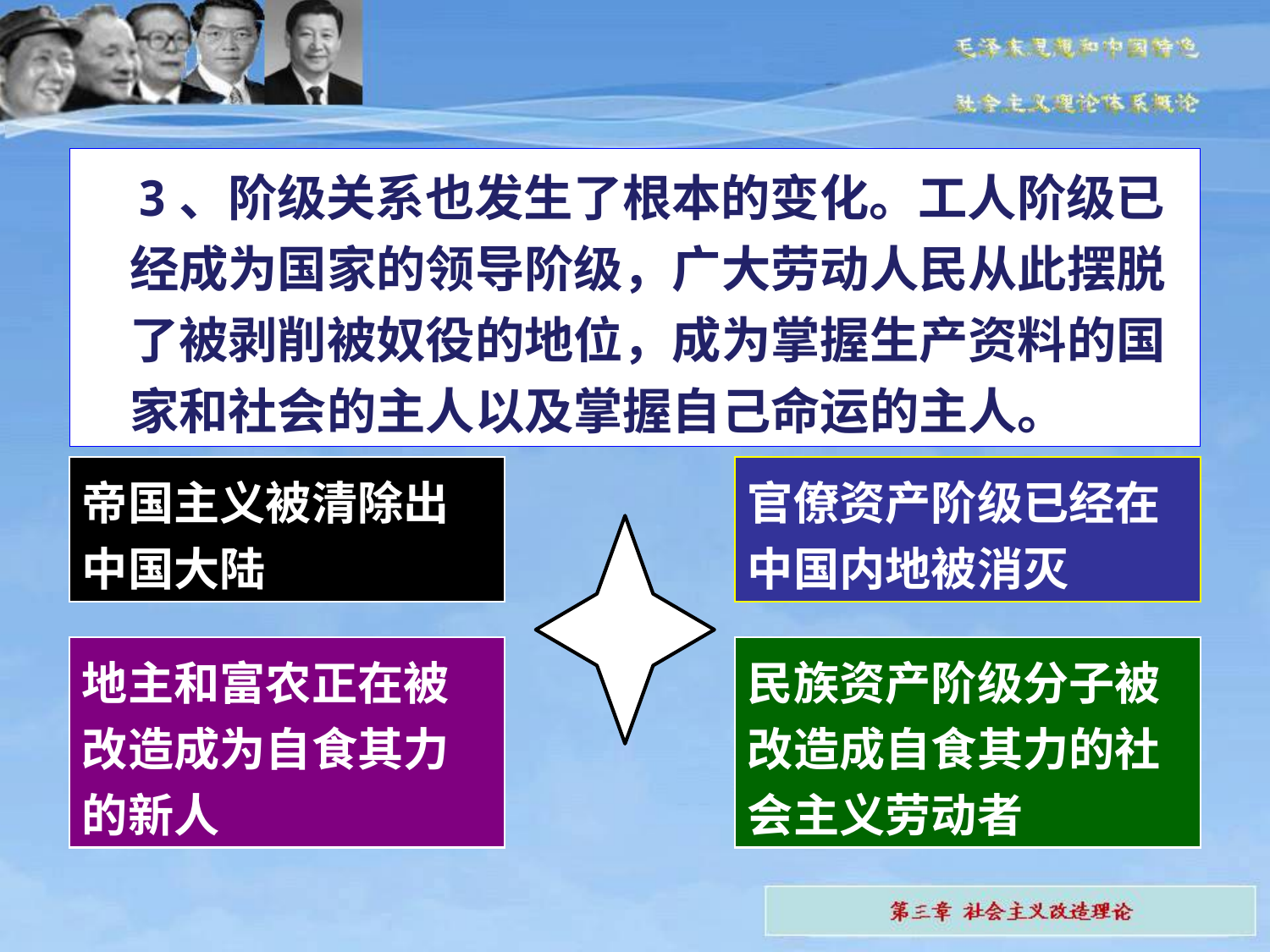

3、阶级关系也发生了根本的变化。工人阶级已经成为国家的领导阶级，广大劳动人民从此摆脱了被剥削被奴役的地位，成为掌握生产资料的国家和社会的主人以及掌握自己命运的主人。
帝国主义被清除出中国大陆
官僚资产阶级已经在中国内地被消灭

地主和富农正在被改造成为自食其力的新人
民族资产阶级分子被改造成自食其力的社会主义劳动者